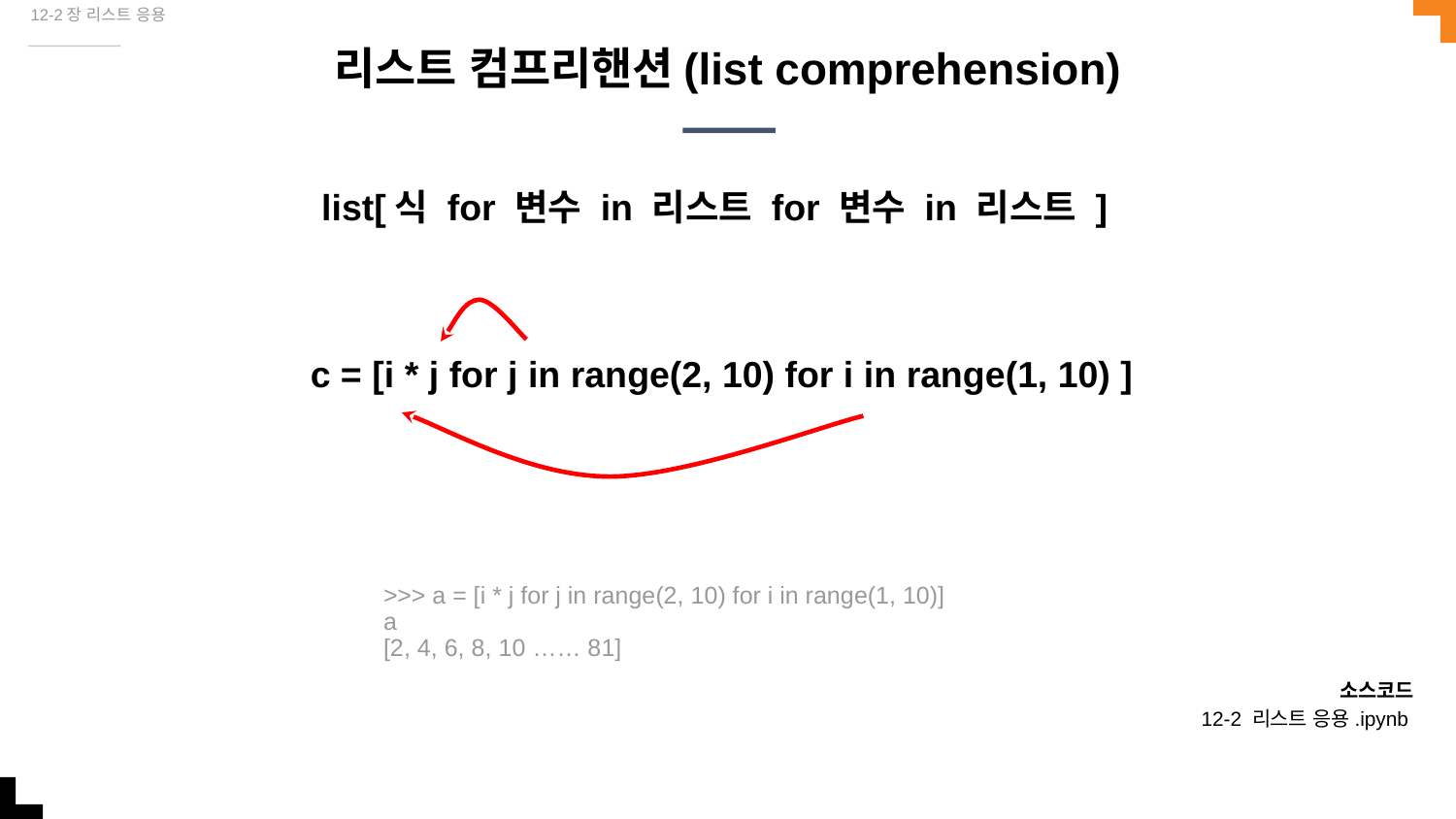

12-2장 리스트 응용
# 리스트 컴프리핸션(list comprehension)
list[식 for 변수 in 리스트 for 변수 in 리스트 ]

c = [i * j for j in range(2, 10) for i in range(1, 10) ]

>>> a = [i * j for j in range(2, 10) for i in range(1, 10)]
a
[2, 4, 6, 8, 10 …… 81]
소스코드
12-2 리스트 응용.ipynb